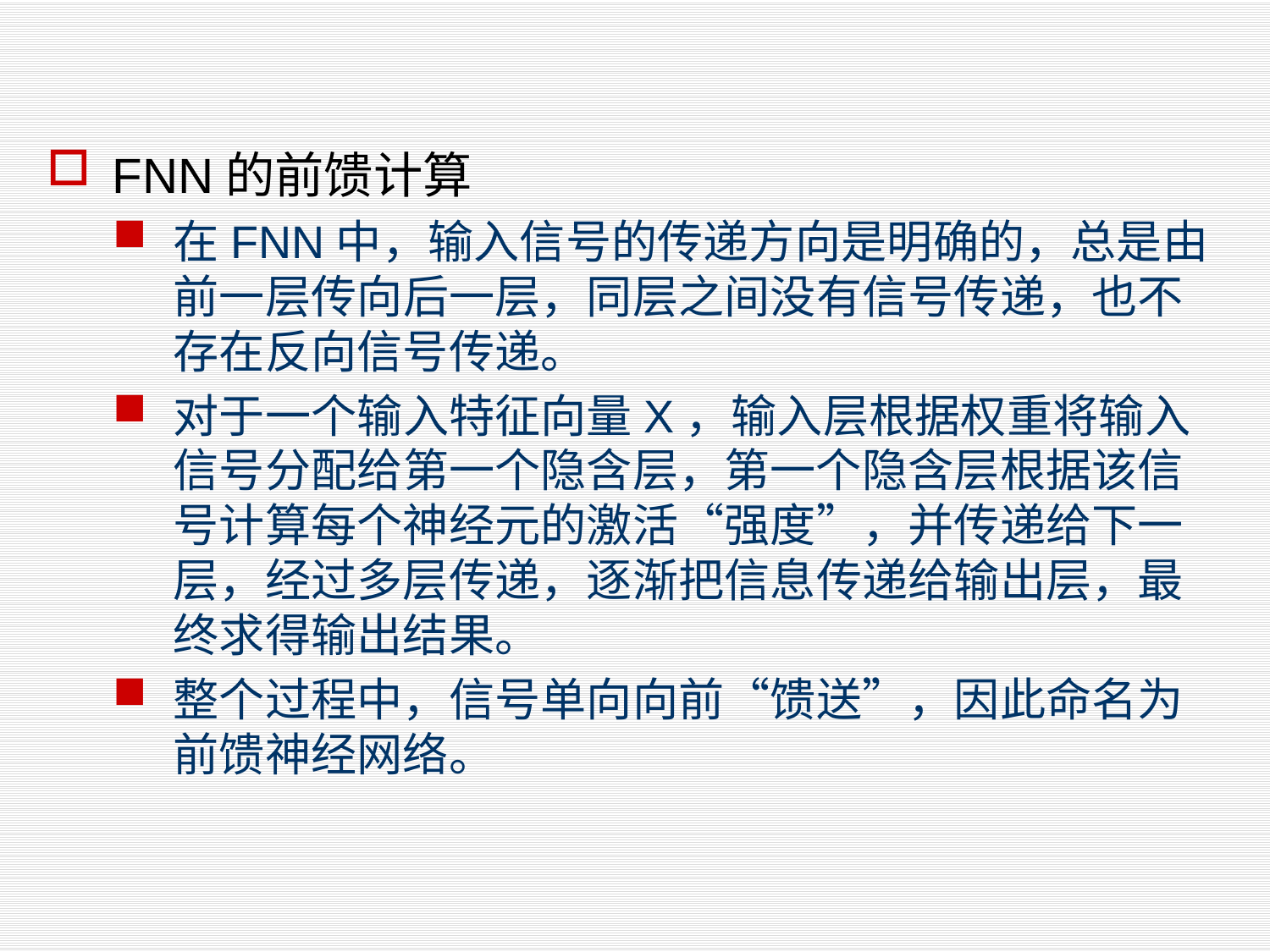

#
FNN的前馈计算
在FNN中，输入信号的传递方向是明确的，总是由前一层传向后一层，同层之间没有信号传递，也不存在反向信号传递。
对于一个输入特征向量X，输入层根据权重将输入信号分配给第一个隐含层，第一个隐含层根据该信号计算每个神经元的激活“强度”，并传递给下一层，经过多层传递，逐渐把信息传递给输出层，最终求得输出结果。
整个过程中，信号单向向前“馈送”，因此命名为前馈神经网络。